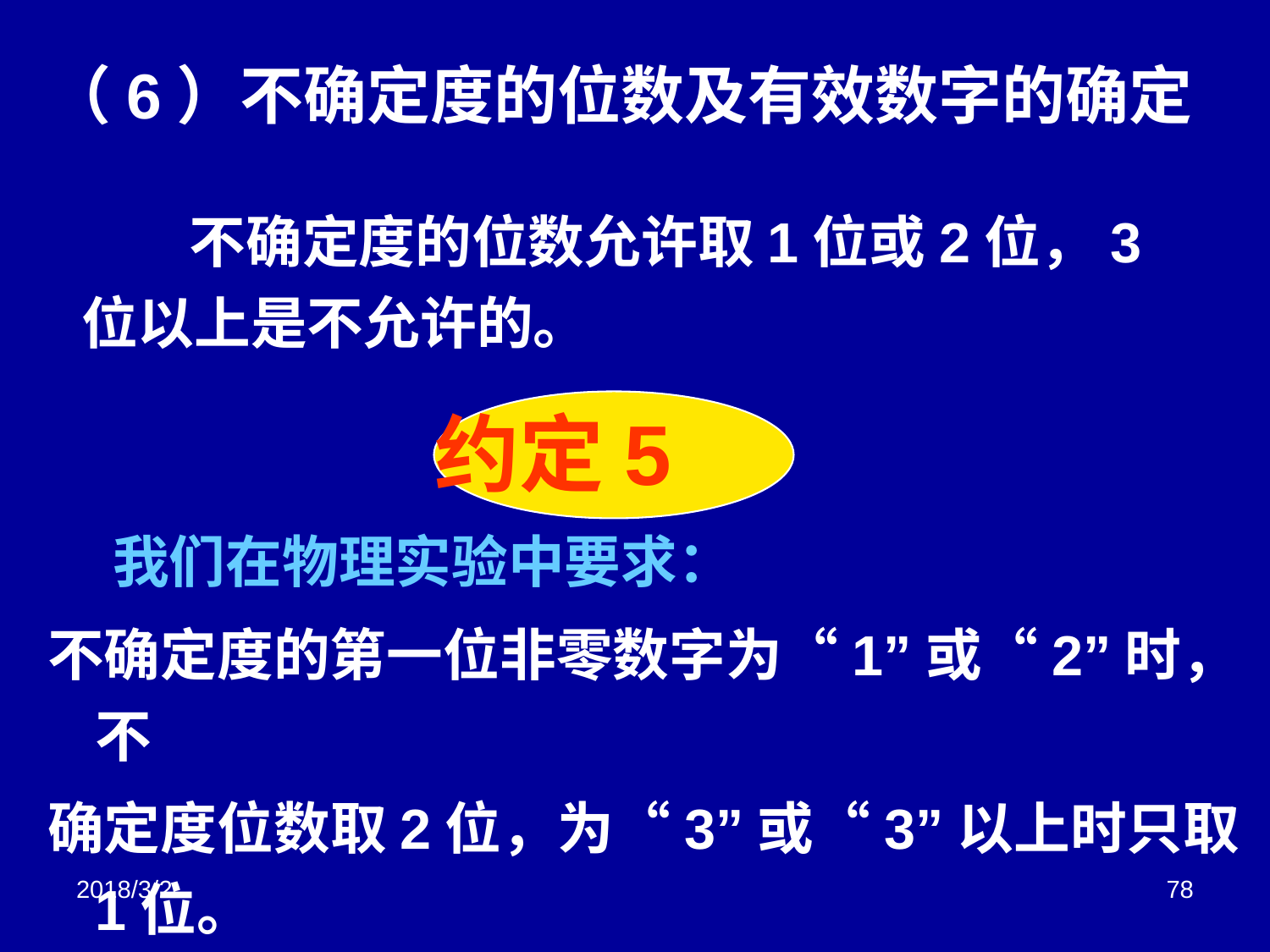

# （6）不确定度的位数及有效数字的确定
           不确定度的位数允许取1位或2位，3位以上是不允许的。

                     约定5
    我们在物理实验中要求：
不确定度的第一位非零数字为“1”或“2”时，不
确定度位数取2位，为“3”或“3”以上时只取1位。
2018/3/2
78